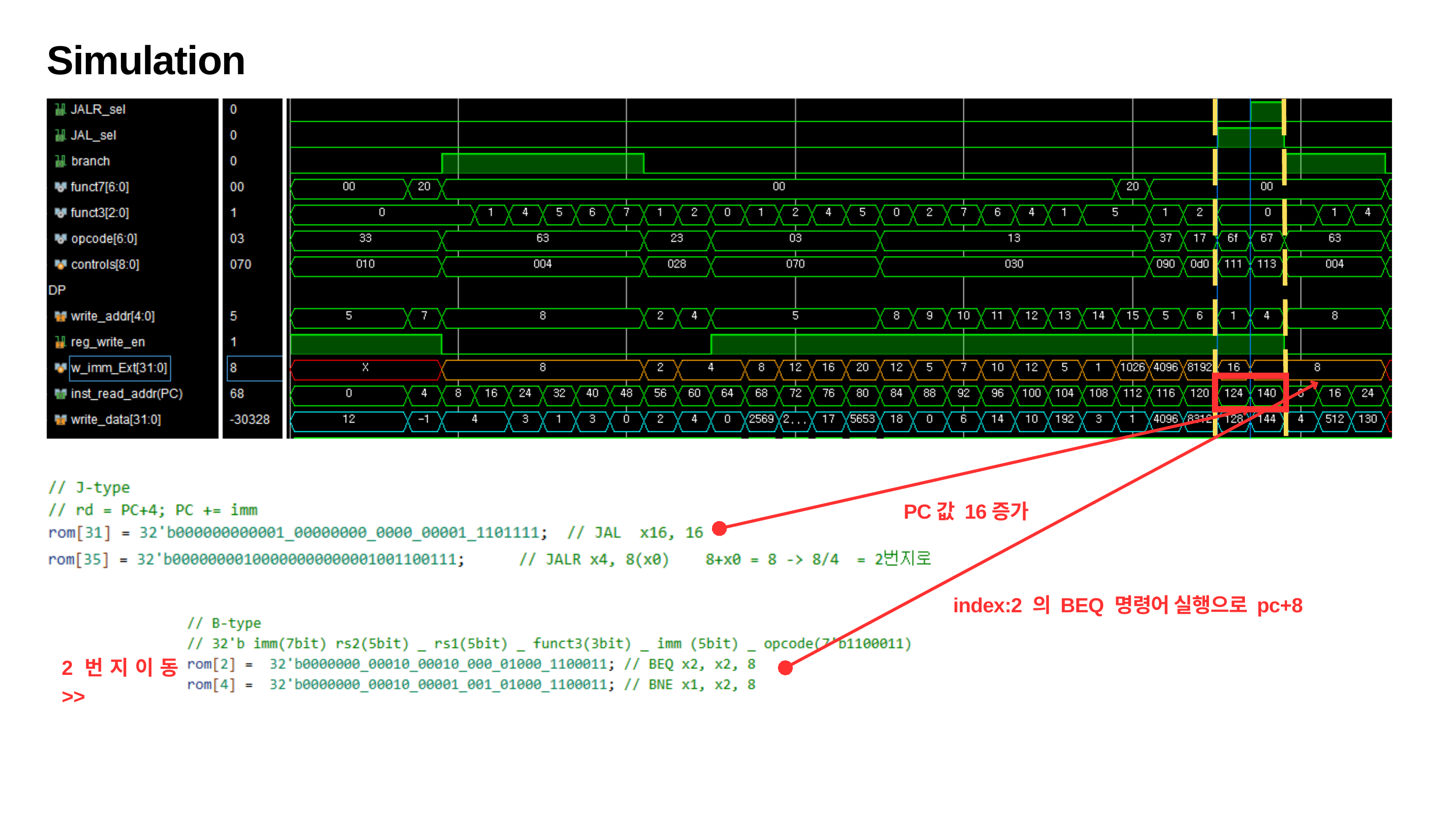

Simulation

PC값 16증가

index:2 의 BEQ 명령어 실행으로 pc+8

2번지이동 >>